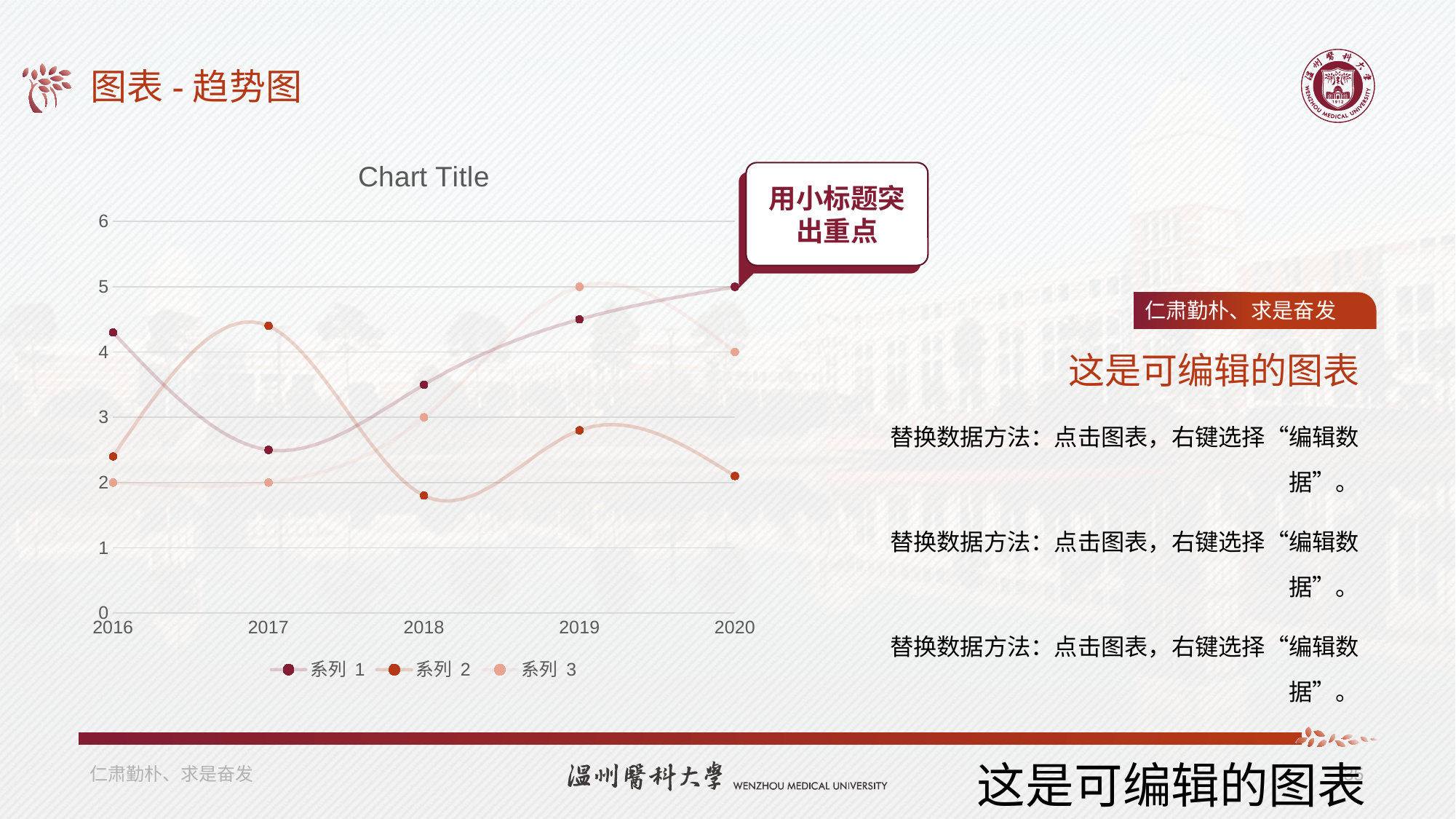

# 图表-趋势图

### Chart:

| Category | 系列 1 | 系列 2 | 系列 3 |
|---|---|---|---|
用小标题突出重点

仁肃勤朴、求是奋发
这是可编辑的图表
替换数据方法：点击图表，右键选择“编辑数据”。
替换数据方法：点击图表，右键选择“编辑数据”。
替换数据方法：点击图表，右键选择“编辑数据”。

这是可编辑的图表
仁肃勤朴、求是奋发
35